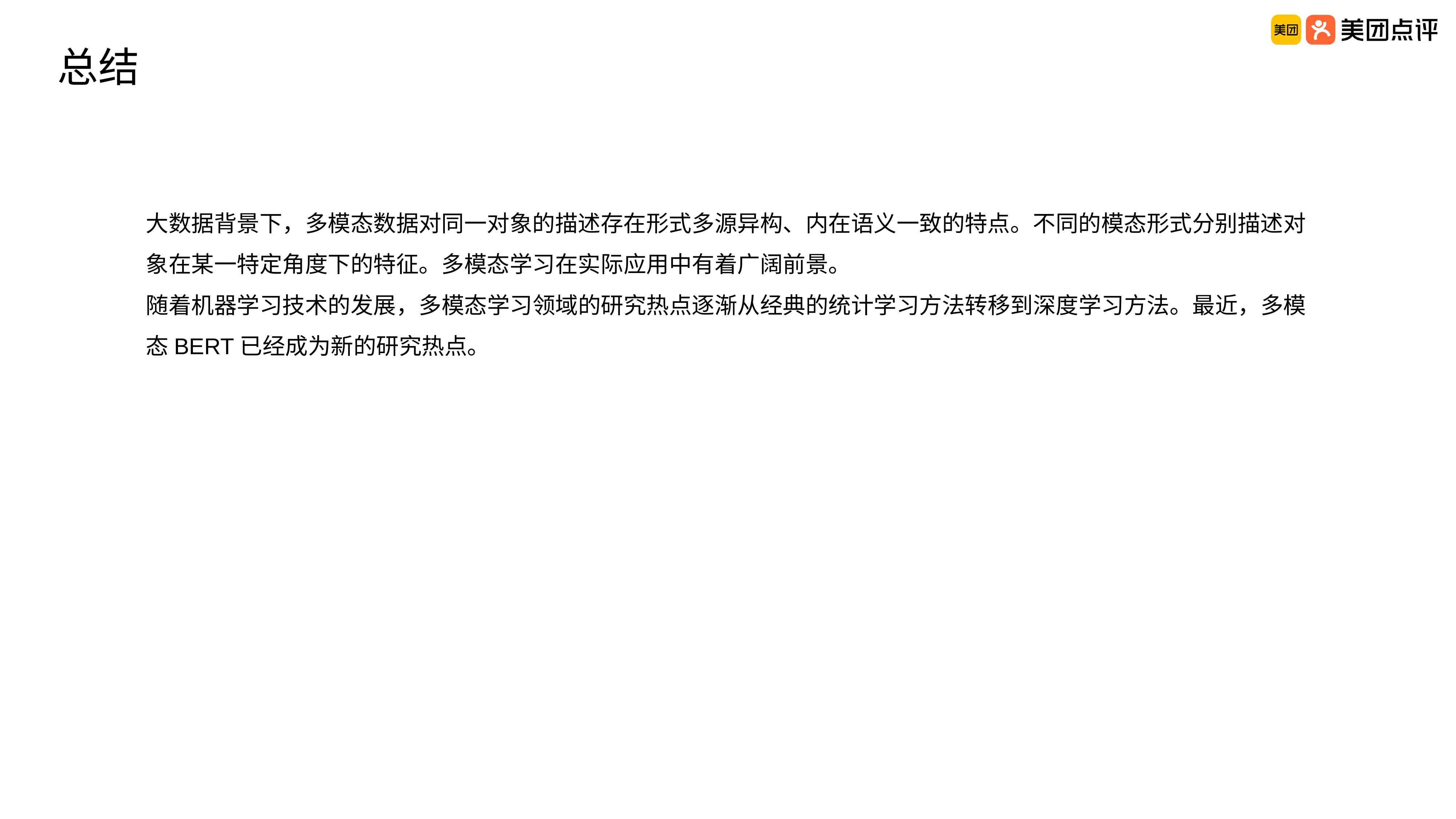

总结
大数据背景下，多模态数据对同一对象的描述存在形式多源异构、内在语义一致的特点。不同的模态形式分别描述对象在某一特定角度下的特征。多模态学习在实际应用中有着广阔前景。
随着机器学习技术的发展，多模态学习领域的研究热点逐渐从经典的统计学习方法转移到深度学习方法。最近，多模态BERT已经成为新的研究热点。